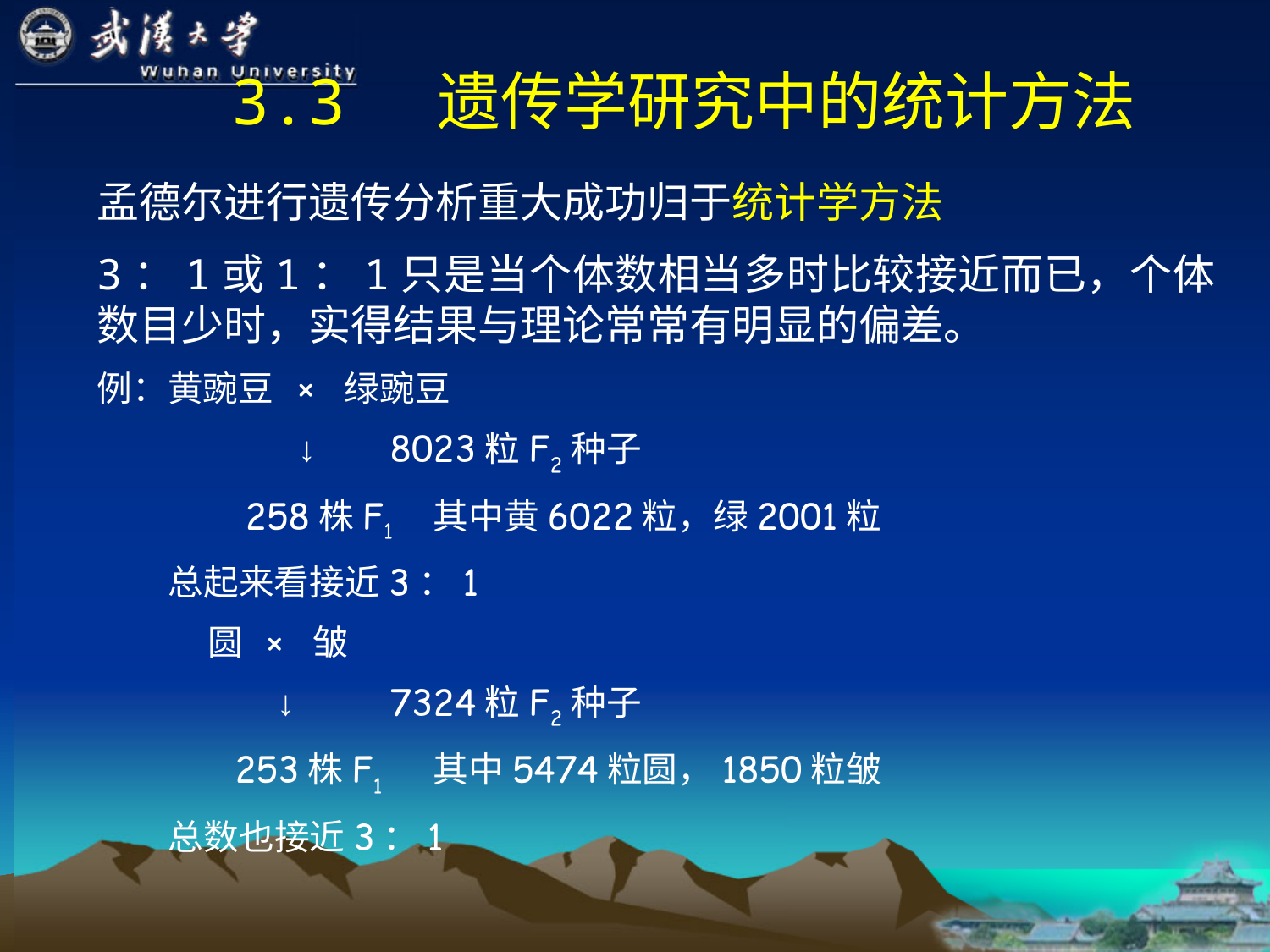

3.3  遗传学研究中的统计方法
孟德尔进行遗传分析重大成功归于统计学方法
3：1或1：1只是当个体数相当多时比较接近而已，个体数目少时，实得结果与理论常常有明显的偏差。
例：黄豌豆  ×  绿豌豆
                   ↓       8023粒F2种子
              258株F1   其中黄6022粒，绿2001粒
        总起来看接近3：1
             圆  ×  皱
                 ↓         7324粒F2种子
             253株F1    其中5474粒圆，1850粒皱
        总数也接近3：1